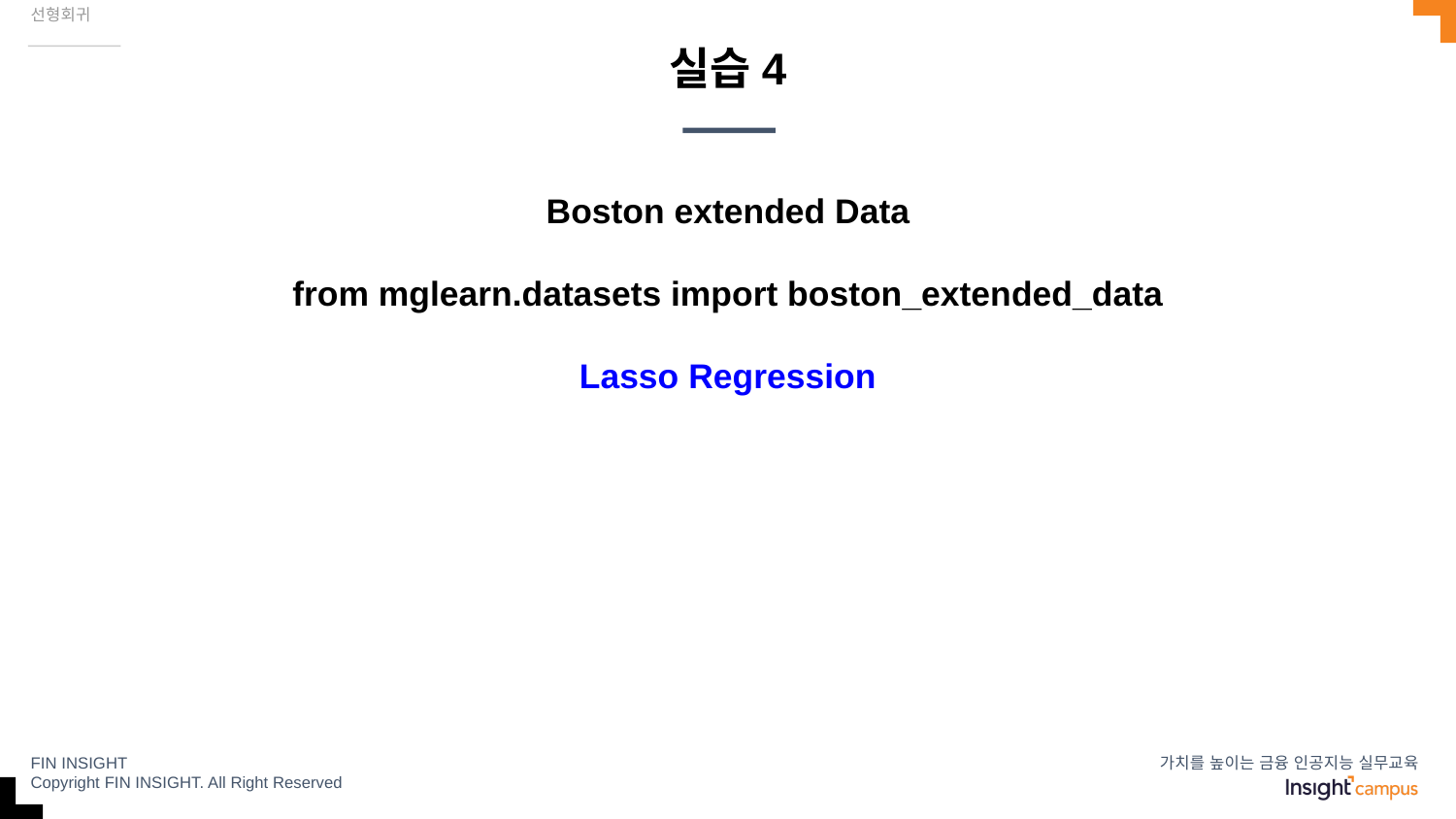

선형회귀
# 실습4
Boston extended Data

from mglearn.datasets import boston_extended_data

Lasso Regression